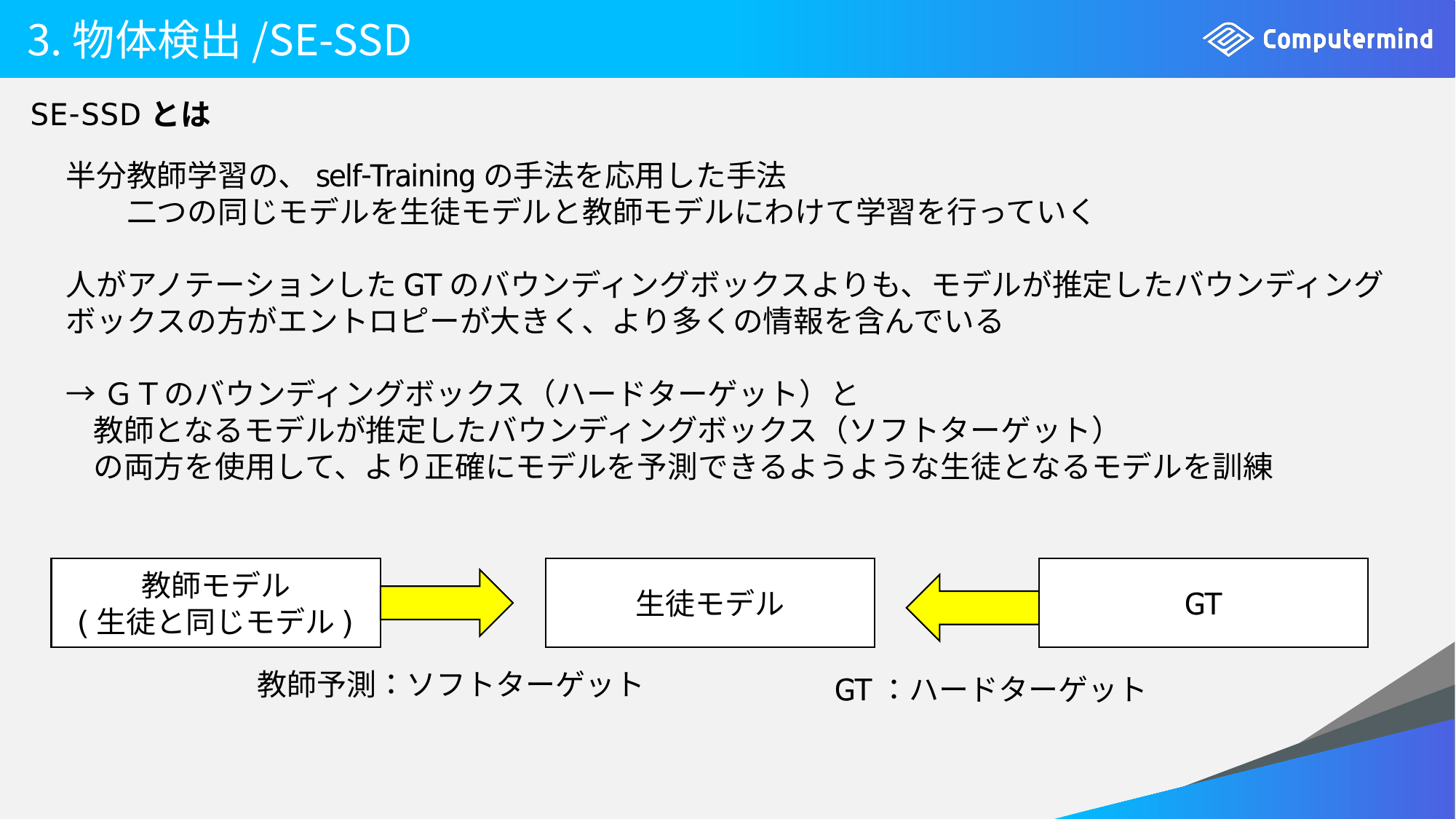

# 3.物体検出/SE-SSD
　SE-SSDとは
半分教師学習の、self-Trainingの手法を応用した手法
　　二つの同じモデルを生徒モデルと教師モデルにわけて学習を行っていく

人がアノテーションしたGTのバウンディングボックスよりも、モデルが推定したバウンディングボックスの方がエントロピーが大きく、より多くの情報を含んでいる

→ＧＴのバウンディングボックス（ハードターゲット）と
   教師となるモデルが推定したバウンディングボックス（ソフトターゲット）
   の両方を使用して、より正確にモデルを予測できるようような生徒となるモデルを訓練

教師モデル
(生徒と同じモデル)
生徒モデル
GT

教師予測：ソフトターゲット
GT：ハードターゲット